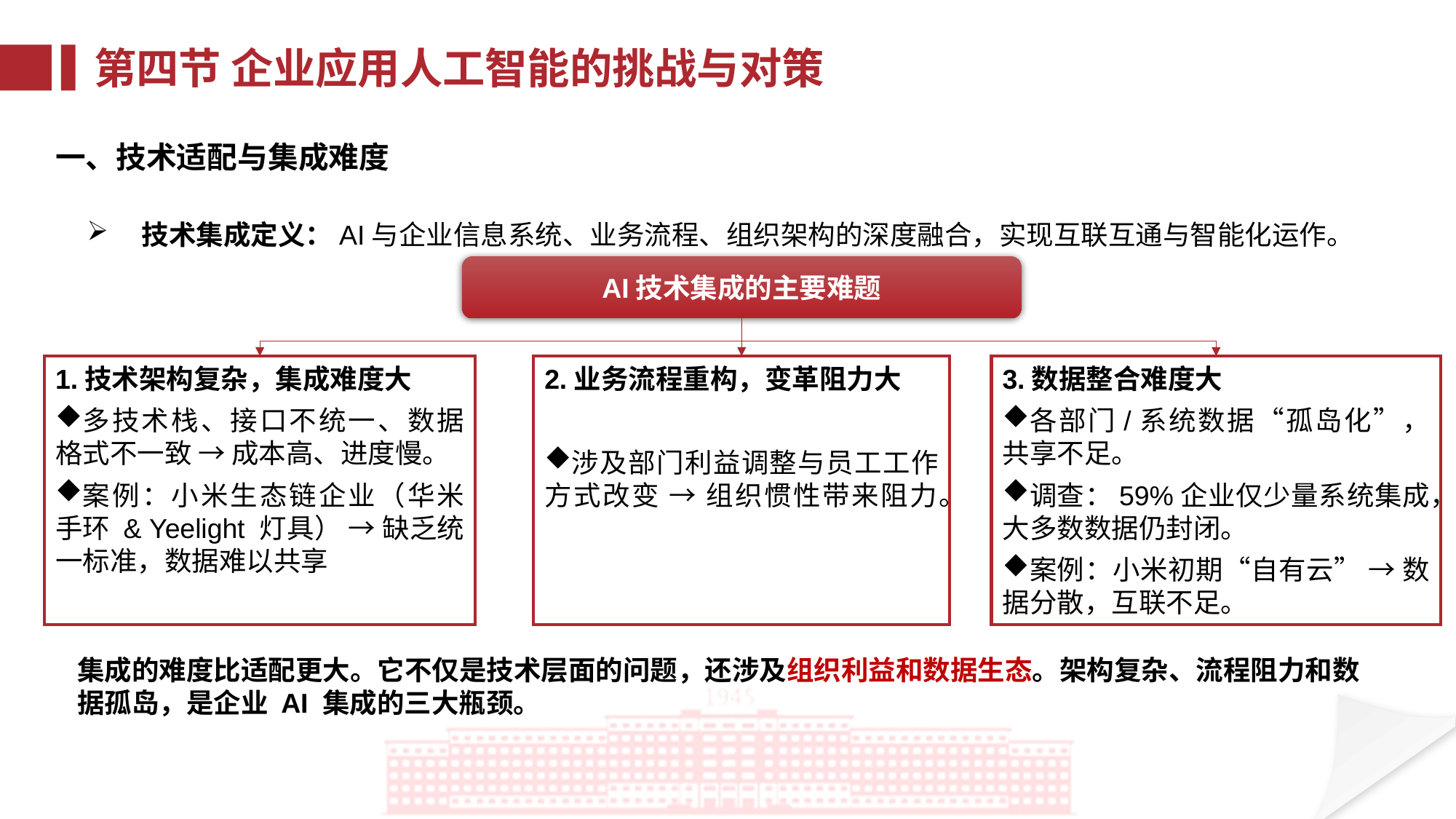

第四节 企业应用人工智能的挑战与对策
一、技术适配与集成难度
技术集成定义：AI与企业信息系统、业务流程、组织架构的深度融合，实现互联互通与智能化运作。
AI技术集成的主要难题
2.业务流程重构，变革阻力大

涉及部门利益调整与员工工作方式改变 → 组织惯性带来阻力。
1.技术架构复杂，集成难度大
多技术栈、接口不统一、数据格式不一致 → 成本高、进度慢。
案例：小米生态链企业（华米手环 & Yeelight 灯具） → 缺乏统一标准，数据难以共享
3.数据整合难度大
各部门/系统数据“孤岛化”，共享不足。
调查：59%企业仅少量系统集成，大多数数据仍封闭。
案例：小米初期“自有云” → 数据分散，互联不足。
集成的难度比适配更大。它不仅是技术层面的问题，还涉及组织利益和数据生态。架构复杂、流程阻力和数据孤岛，是企业 AI 集成的三大瓶颈。